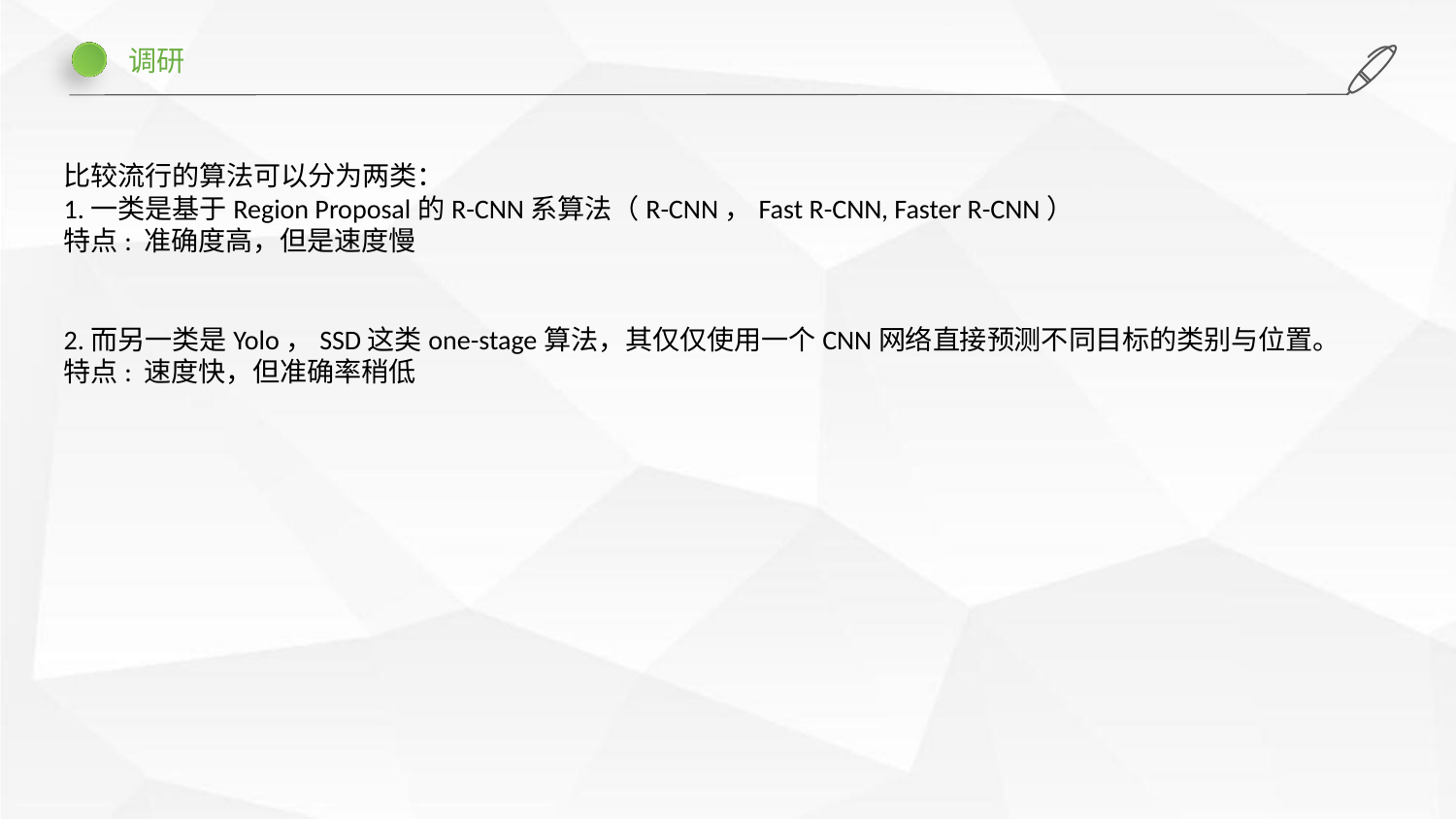

调研

比较流行的算法可以分为两类：
1.一类是基于Region Proposal的R-CNN系算法（R-CNN，Fast R-CNN, Faster R-CNN）
特点: 准确度高，但是速度慢

2.而另一类是Yolo，SSD这类one-stage算法，其仅仅使用一个CNN网络直接预测不同目标的类别与位置。
特点: 速度快，但准确率稍低